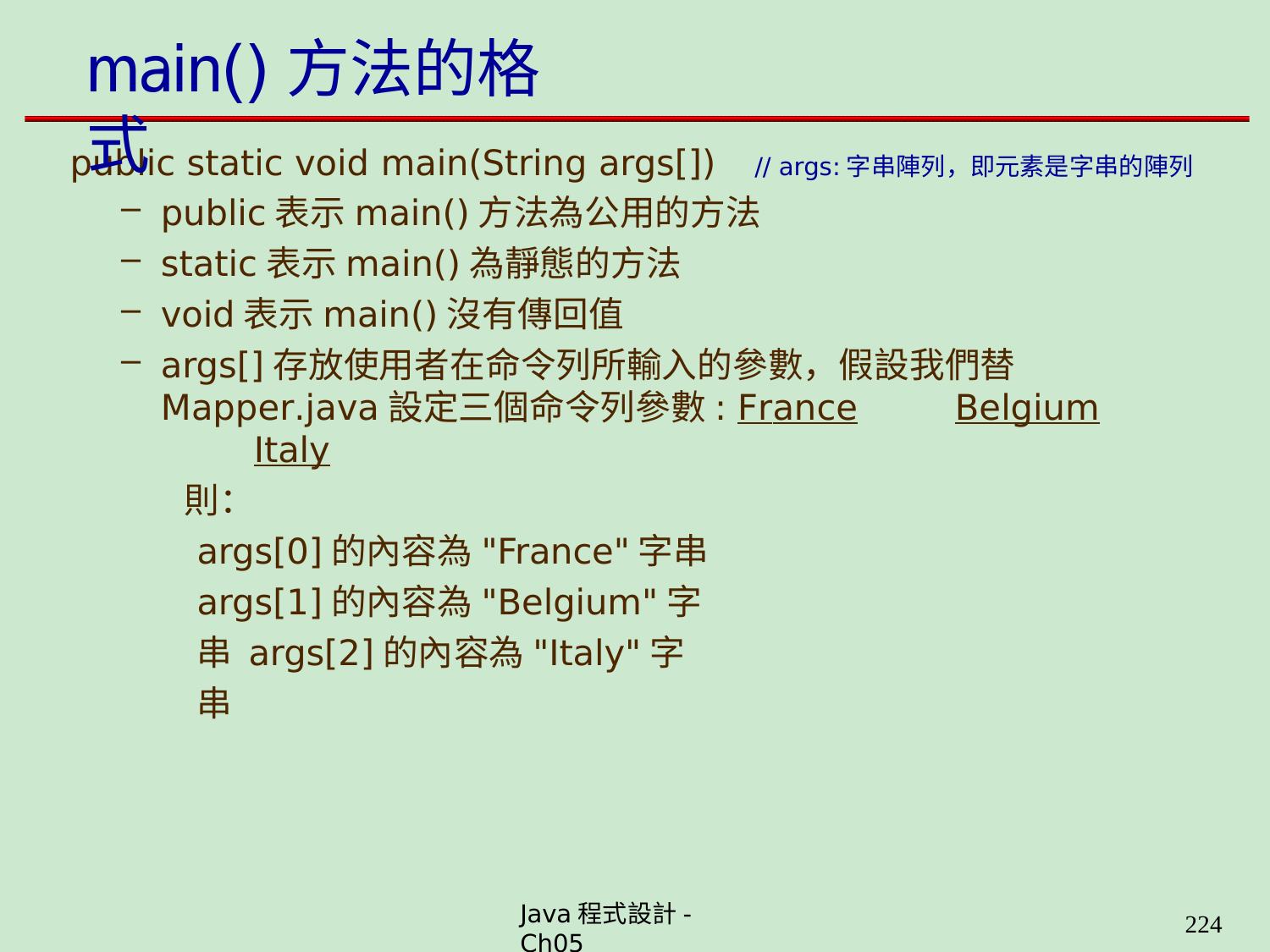

# main()方法的格式
public static void main(String args[])	// args:字串陣列，即元素是字串的陣列
public表示main()方法為公用的方法
static表示main()為靜態的方法
void表示main()沒有傳回值
args[]存放使用者在命令列所輸入的參數，假設我們替 Mapper.java設定三個命令列參數: France	Belgium	Italy
則：
args[0]的內容為"France"字串 args[1]的內容為"Belgium"字串 args[2]的內容為"Italy"字串
Java程式設計-Ch05
224